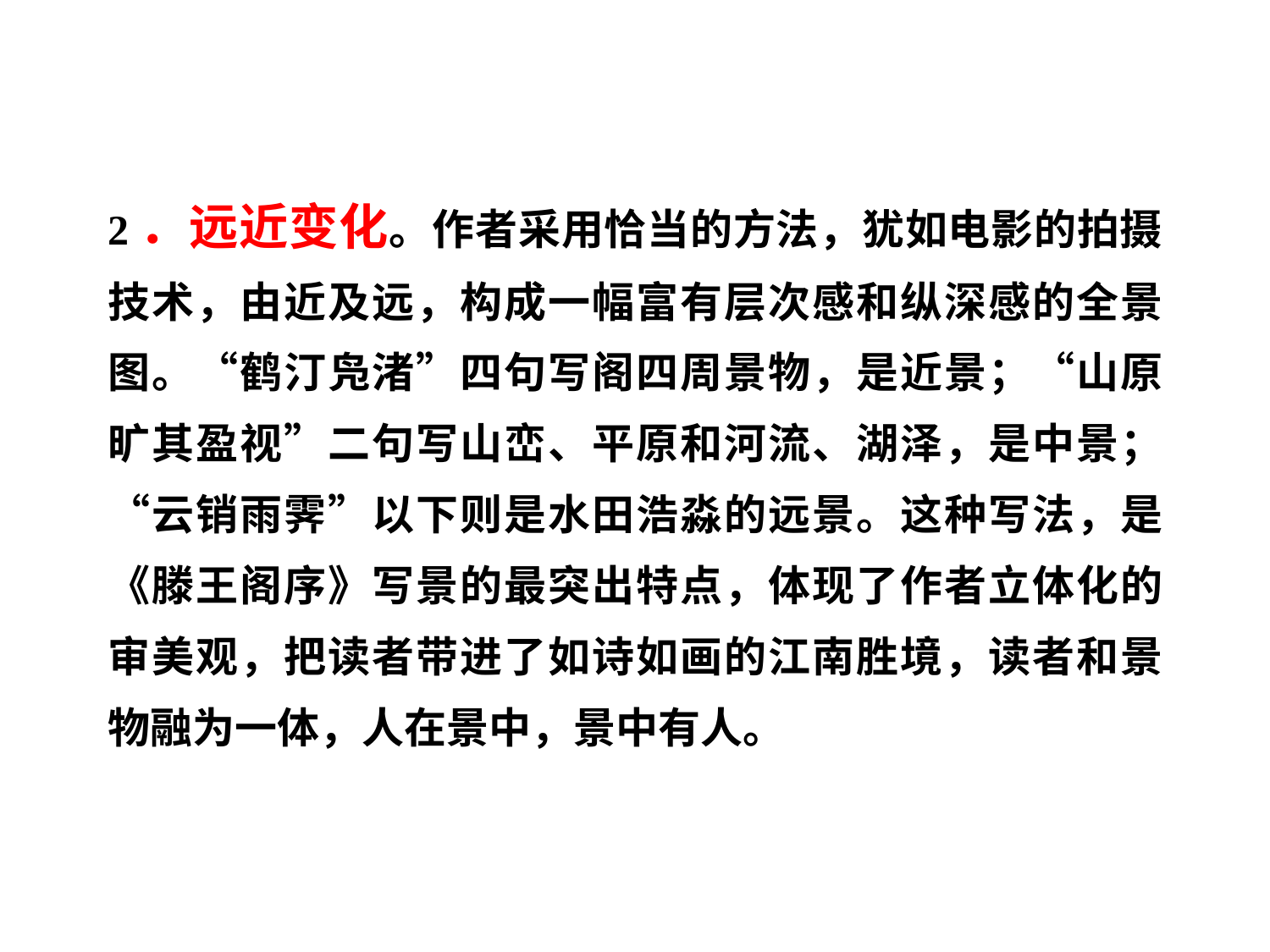

2．远近变化。作者采用恰当的方法，犹如电影的拍摄技术，由近及远，构成一幅富有层次感和纵深感的全景图。“鹤汀凫渚”四句写阁四周景物，是近景；“山原旷其盈视”二句写山峦、平原和河流、湖泽，是中景；“云销雨霁”以下则是水田浩淼的远景。这种写法，是《滕王阁序》写景的最突出特点，体现了作者立体化的审美观，把读者带进了如诗如画的江南胜境，读者和景物融为一体，人在景中，景中有人。